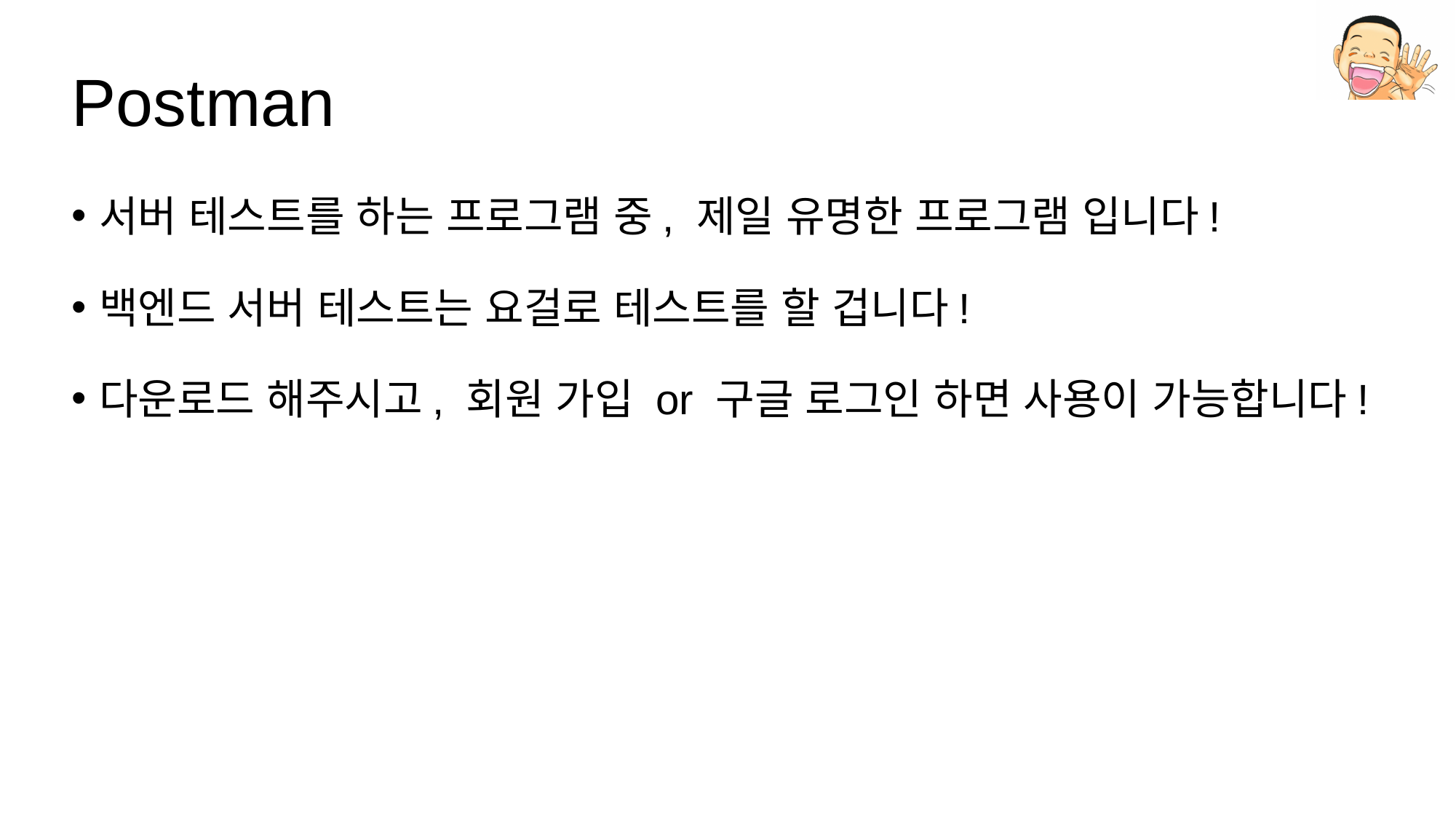

# Postman
서버 테스트를 하는 프로그램 중, 제일 유명한 프로그램 입니다!
백엔드 서버 테스트는 요걸로 테스트를 할 겁니다!
다운로드 해주시고, 회원 가입 or 구글 로그인 하면 사용이 가능합니다!